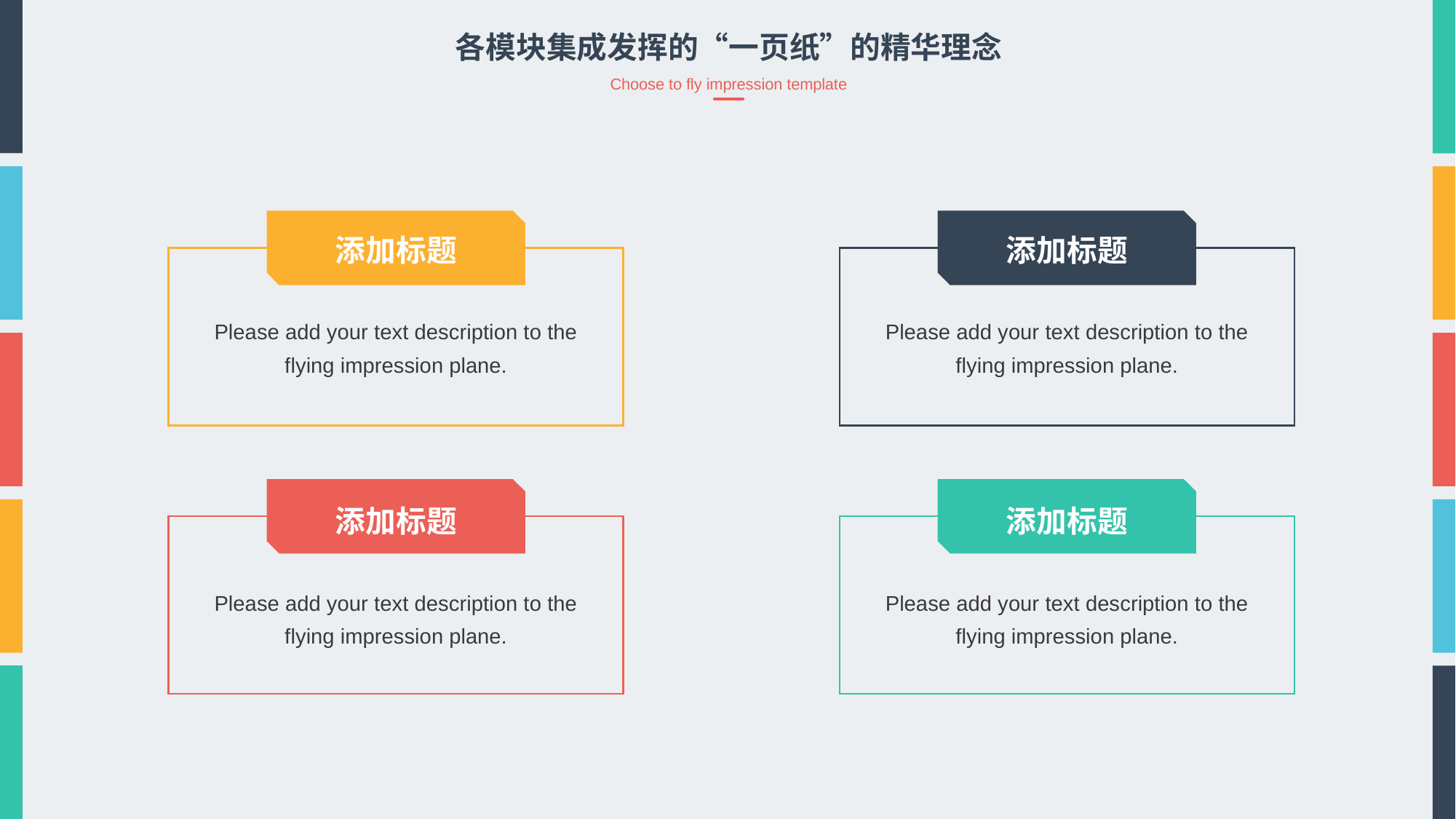

各模块集成发挥的“一页纸”的精华理念
Choose to fly impression template

添加标题

Please add your text description to the flying impression plane.

添加标题

Please add your text description to the flying impression plane.

添加标题

Please add your text description to the flying impression plane.

添加标题

Please add your text description to the flying impression plane.